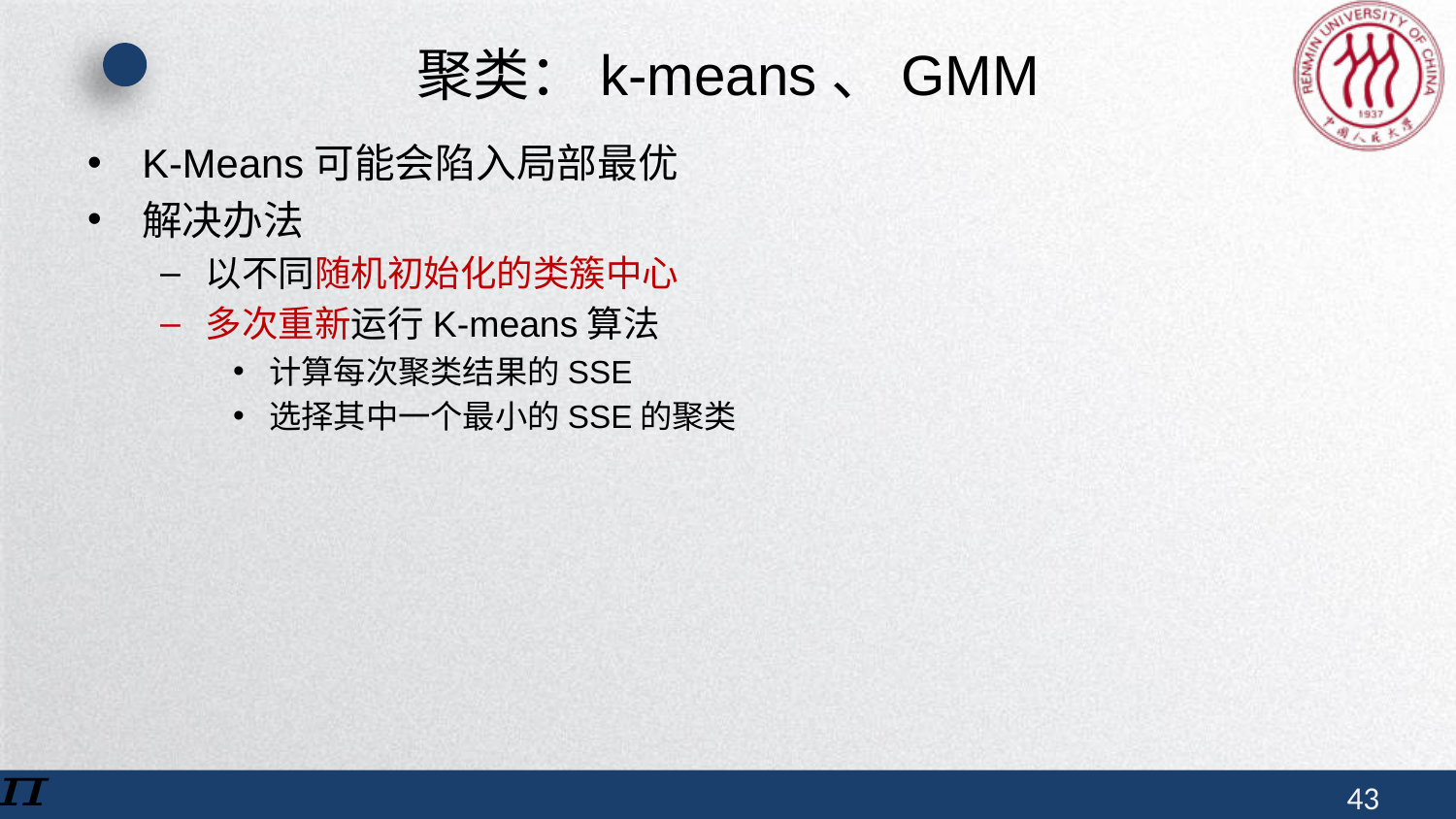

# 聚类：k-means、GMM
K-Means可能会陷入局部最优
解决办法
以不同随机初始化的类簇中心
多次重新运行K-means算法
计算每次聚类结果的SSE
选择其中一个最小的SSE的聚类